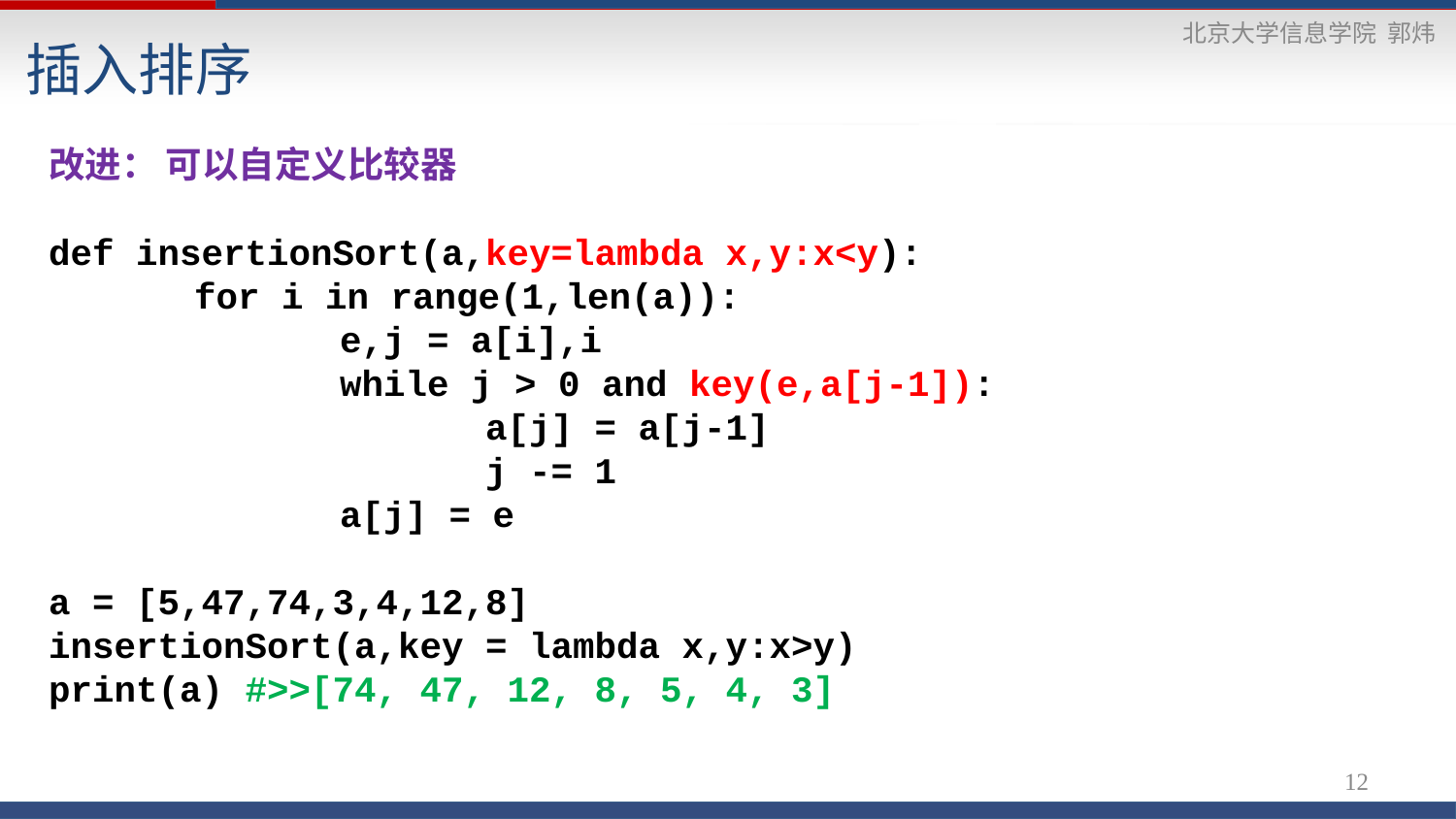

插入排序
改进： 可以自定义比较器

def insertionSort(a,key=lambda x,y:x<y):
	for i in range(1,len(a)):
		e,j = a[i],i
		while j > 0 and key(e,a[j-1]):
			a[j] = a[j-1]
			j -= 1
		a[j] = e

a = [5,47,74,3,4,12,8]
insertionSort(a,key = lambda x,y:x>y)
print(a) #>>[74, 47, 12, 8, 5, 4, 3]

12